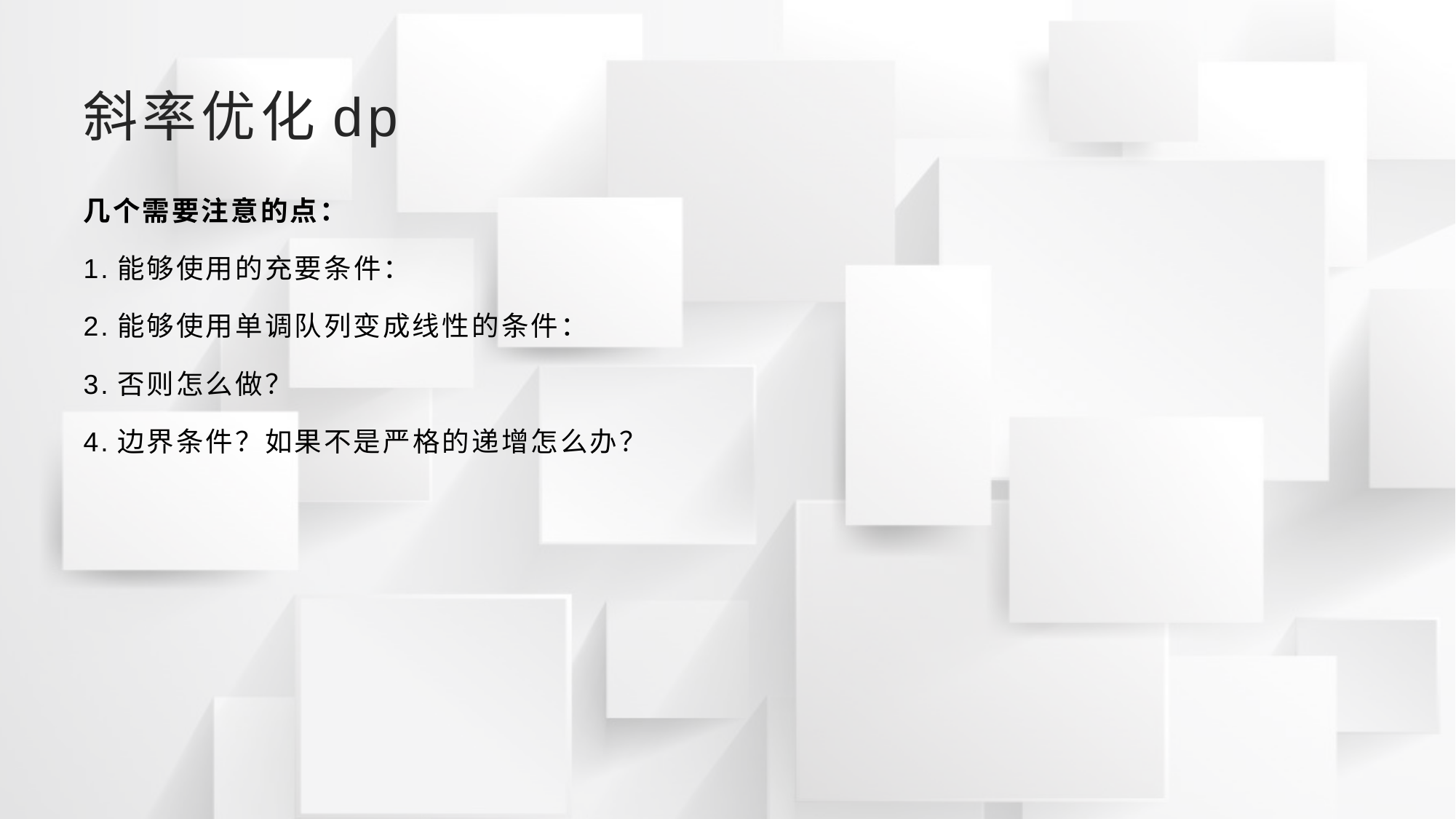

# 斜率优化dp
几个需要注意的点：
1.能够使用的充要条件：
2.能够使用单调队列变成线性的条件：
3.否则怎么做？
4.边界条件？如果不是严格的递增怎么办？